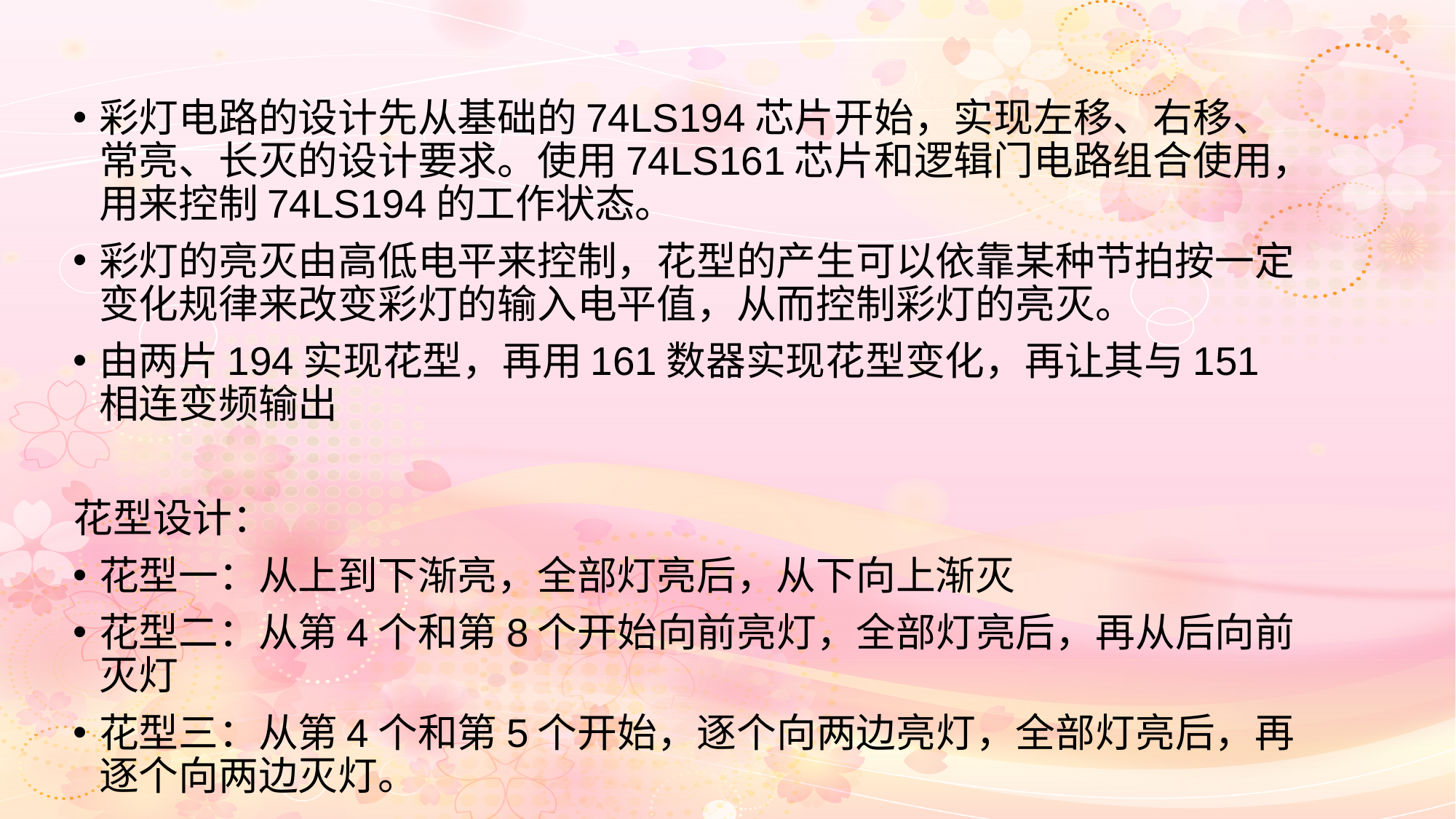

彩灯电路的设计先从基础的74LS194芯片开始，实现左移、右移、常亮、长灭的设计要求。使用74LS161芯片和逻辑门电路组合使用，用来控制74LS194的工作状态。
彩灯的亮灭由高低电平来控制，花型的产生可以依靠某种节拍按一定变化规律来改变彩灯的输入电平值，从而控制彩灯的亮灭。
由两片194实现花型，再用161数器实现花型变化，再让其与151相连变频输出

花型设计：
花型一：从上到下渐亮，全部灯亮后，从下向上渐灭
花型二：从第4个和第8个开始向前亮灯，全部灯亮后，再从后向前灭灯
花型三：从第4个和第5个开始，逐个向两边亮灯，全部灯亮后，再逐个向两边灭灯。